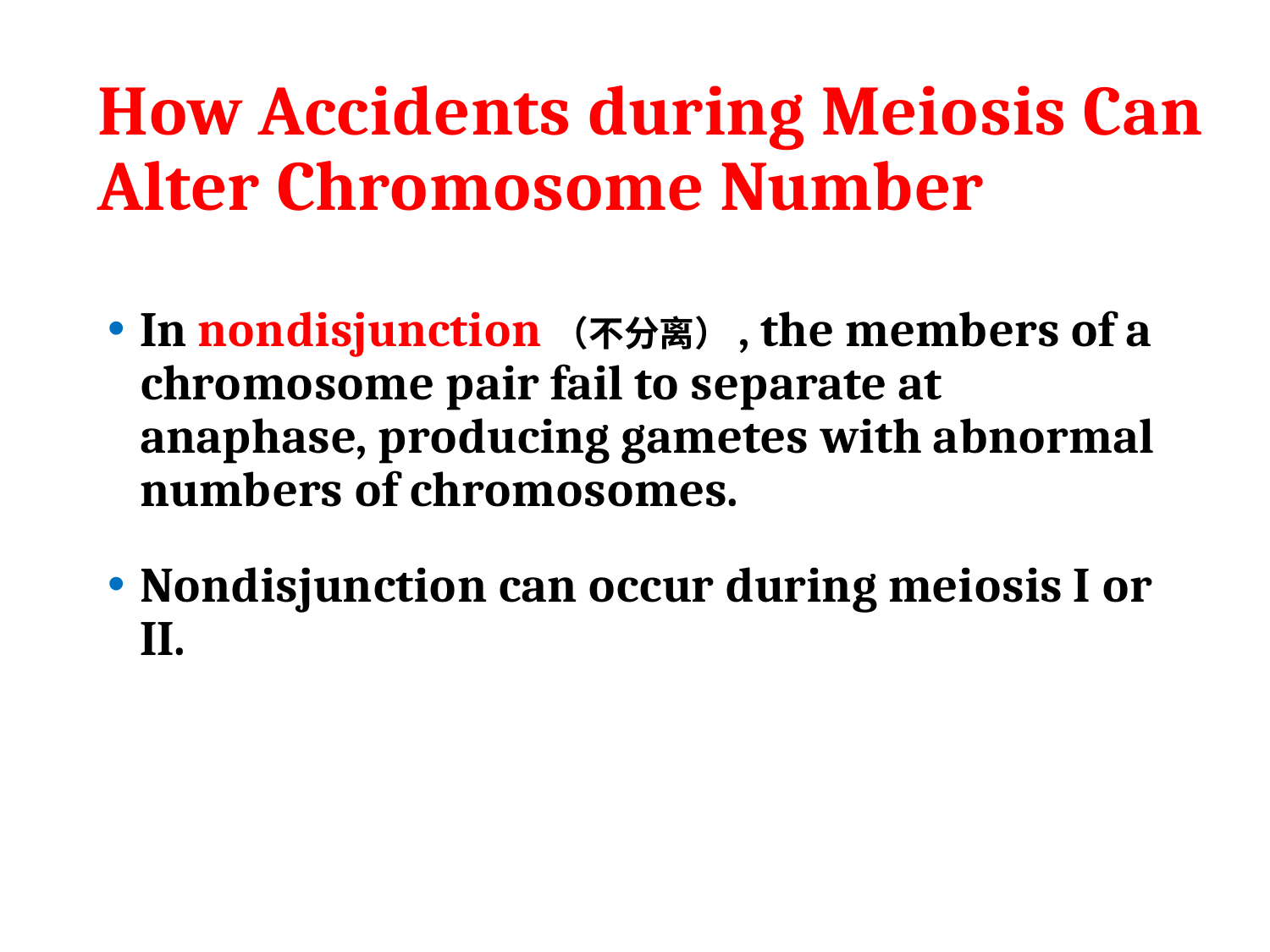

# How Accidents during Meiosis Can Alter Chromosome Number
In nondisjunction（不分离）, the members of a chromosome pair fail to separate at anaphase, producing gametes with abnormal numbers of chromosomes.
Nondisjunction can occur during meiosis I or II.